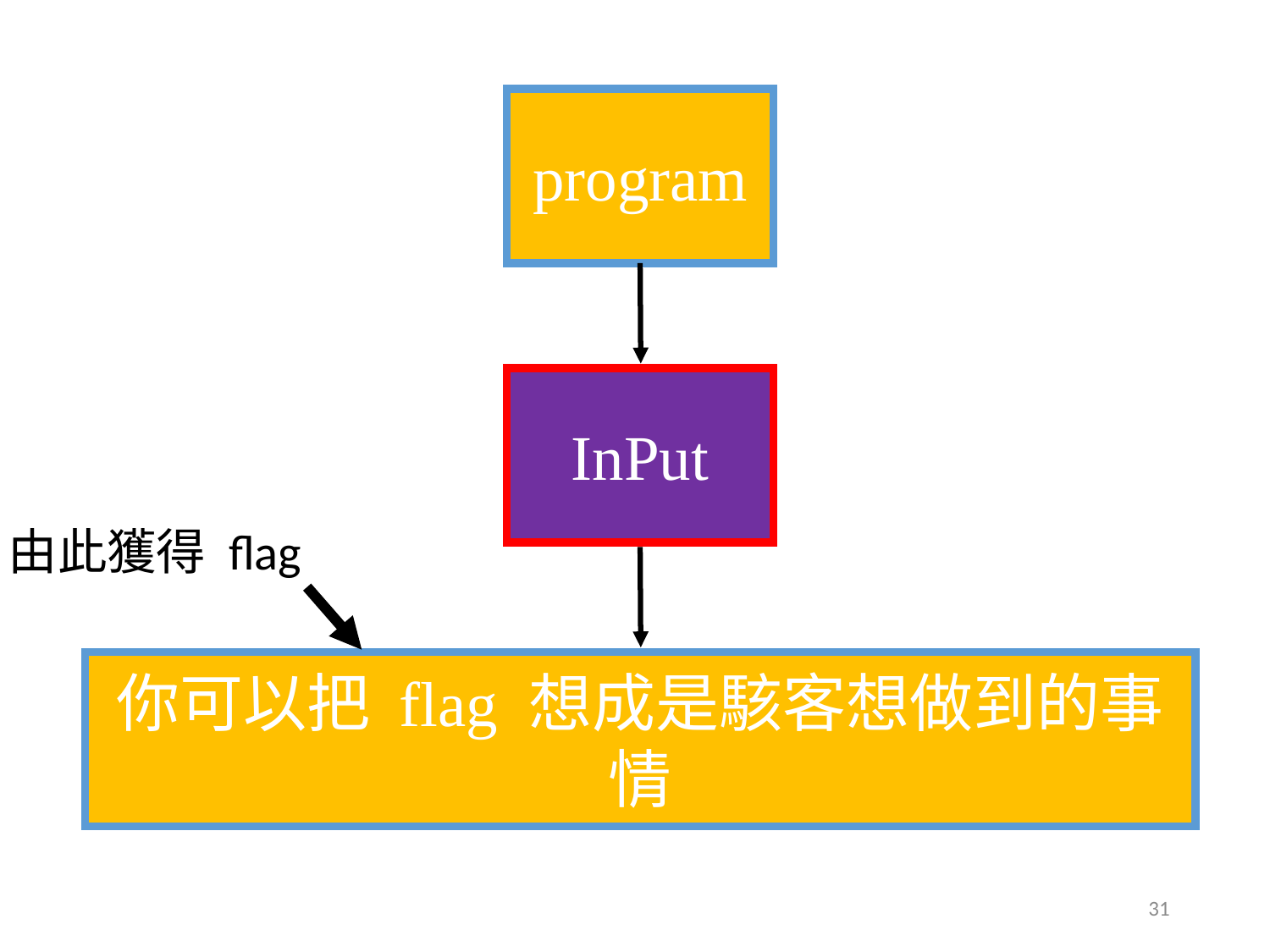

program
InPut
由此獲得 flag
你可以把 flag 想成是駭客想做到的事情
31